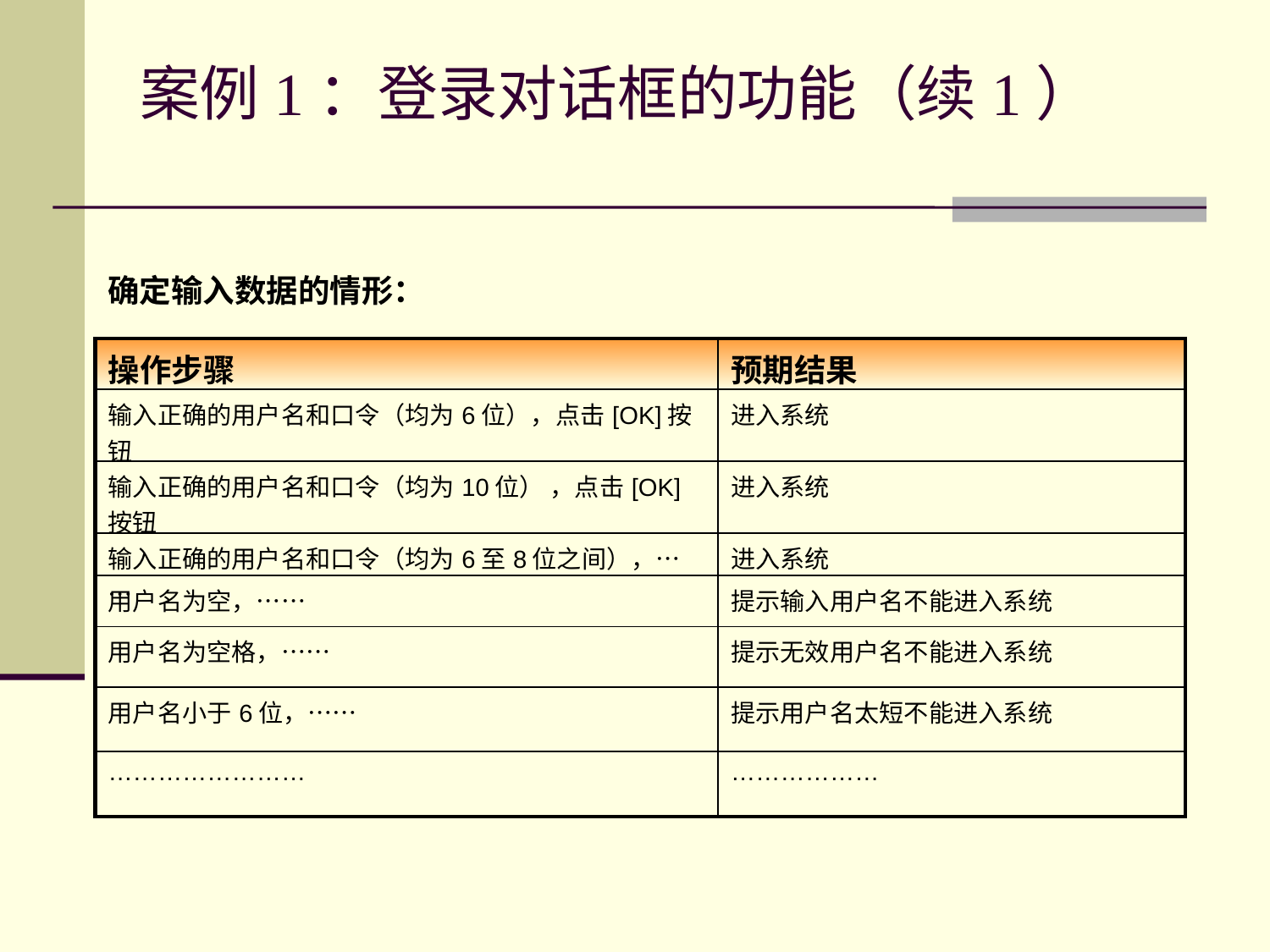

# 案例1：登录对话框的功能（续1）
确定输入数据的情形：
| 操作步骤 | 预期结果 |
| --- | --- |
| 输入正确的用户名和口令（均为6位），点击[OK]按钮 | 进入系统 |
| 输入正确的用户名和口令（均为10位） ，点击[OK]按钮 | 进入系统 |
| 输入正确的用户名和口令（均为6至8位之间），…… | 进入系统 |
| 用户名为空，…… | 提示输入用户名不能进入系统 |
| 用户名为空格，…… | 提示无效用户名不能进入系统 |
| 用户名小于6位，…… | 提示用户名太短不能进入系统 |
| …………………… | ……………… |